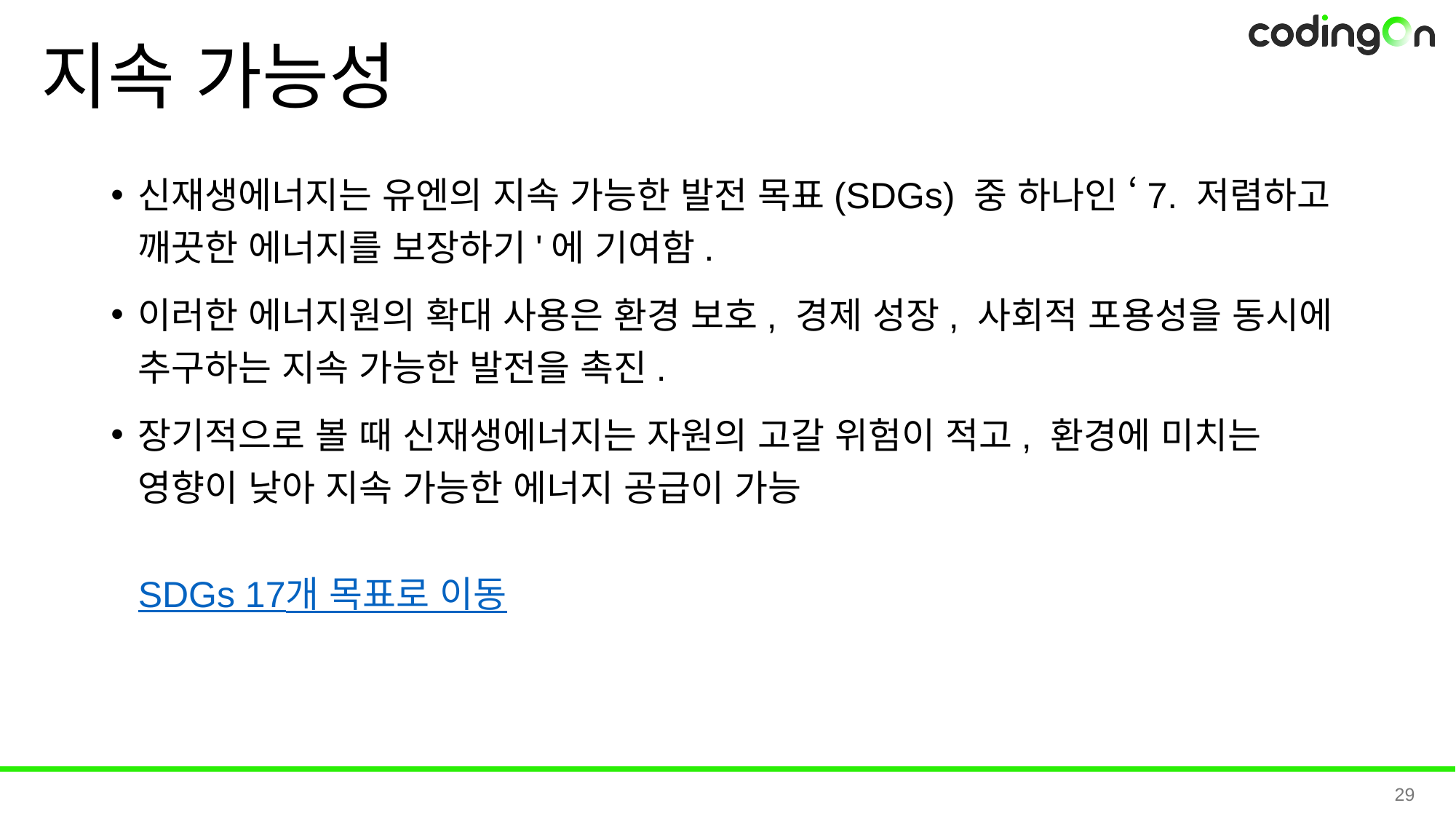

# 지속 가능성
신재생에너지는 유엔의 지속 가능한 발전 목표(SDGs) 중 하나인 ‘7. 저렴하고 깨끗한 에너지를 보장하기'에 기여함.
이러한 에너지원의 확대 사용은 환경 보호, 경제 성장, 사회적 포용성을 동시에 추구하는 지속 가능한 발전을 촉진.
장기적으로 볼 때 신재생에너지는 자원의 고갈 위험이 적고, 환경에 미치는 영향이 낮아 지속 가능한 에너지 공급이 가능
SDGs 17개 목표로 이동
29